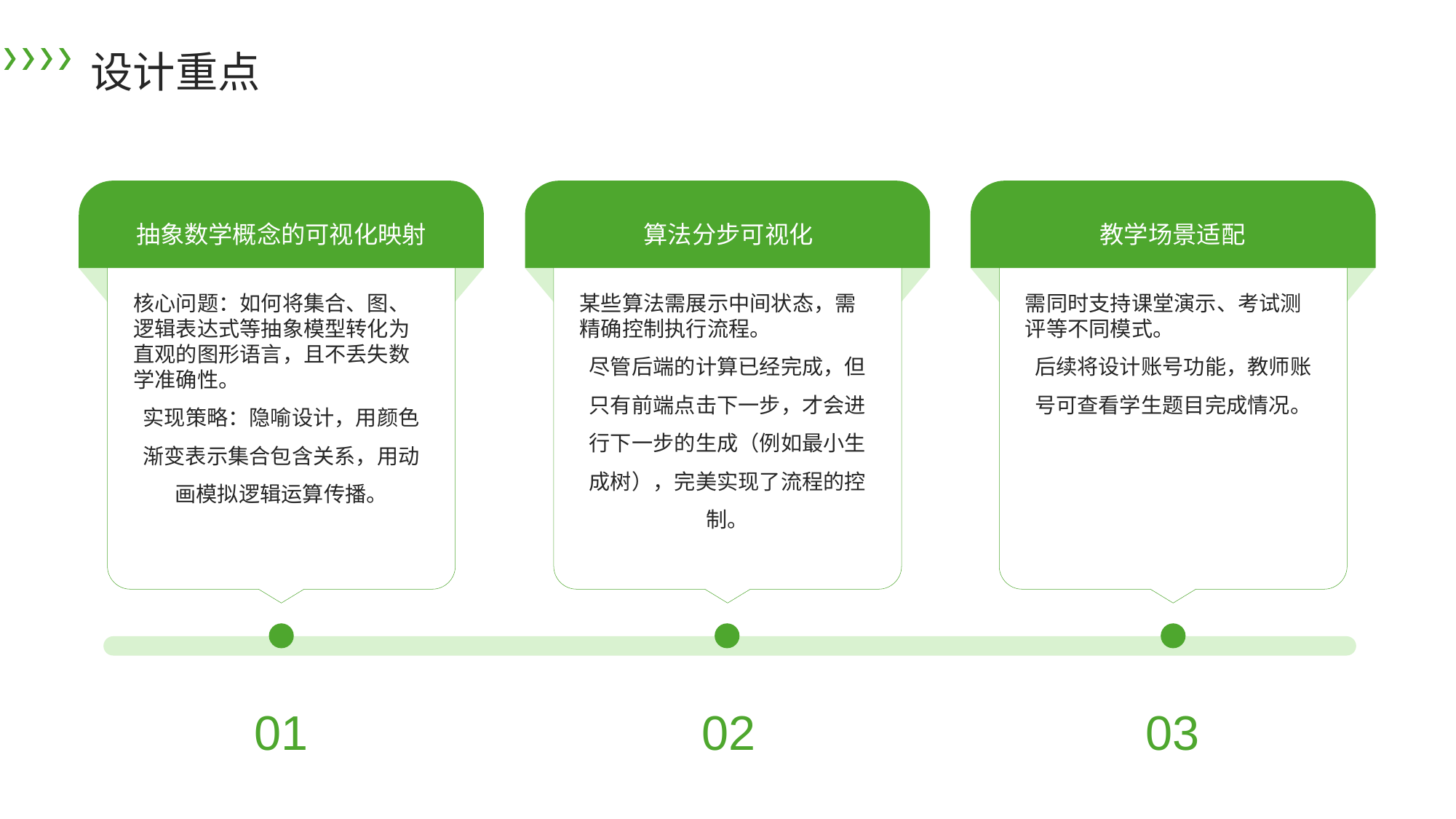

设计重点

抽象数学概念的可视化映射
算法分步可视化
教学场景适配

某些算法需展示中间状态，需精确控制执行流程。
尽管后端的计算已经完成，但只有前端点击下一步，才会进行下一步的生成（例如最小生成树），完美实现了流程的控制。
核心问题：如何将集合、图、逻辑表达式等抽象模型转化为直观的图形语言，且不丢失数学准确性。
实现策略：隐喻设计，用颜色渐变表示集合包含关系，用动画模拟逻辑运算传播。
需同时支持课堂演示、考试测评等不同模式。
后续将设计账号功能，教师账号可查看学生题目完成情况。

01
02
03